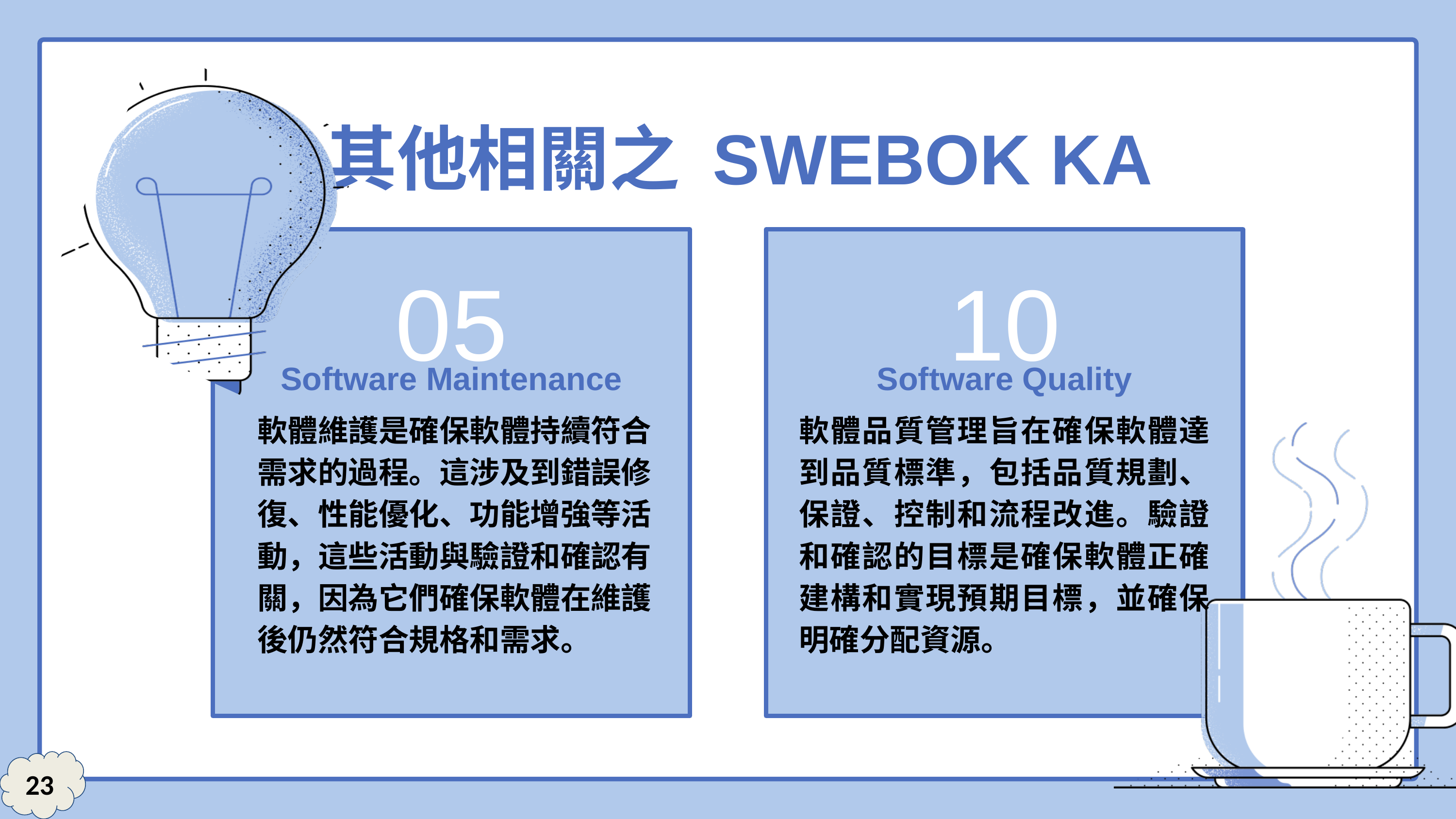

其他相關之 SWEBOK KA

05
10
Software Maintenance
Software Quality
軟體維護是確保軟體持續符合需求的過程。這涉及到錯誤修復、性能優化、功能增強等活動，這些活動與驗證和確認有關，因為它們確保軟體在維護後仍然符合規格和需求。

軟體品質管理旨在確保軟體達到品質標準，包括品質規劃、保證、控制和流程改進。驗證和確認的目標是確保軟體正確建構和實現預期目標，並確保明確分配資源。

23